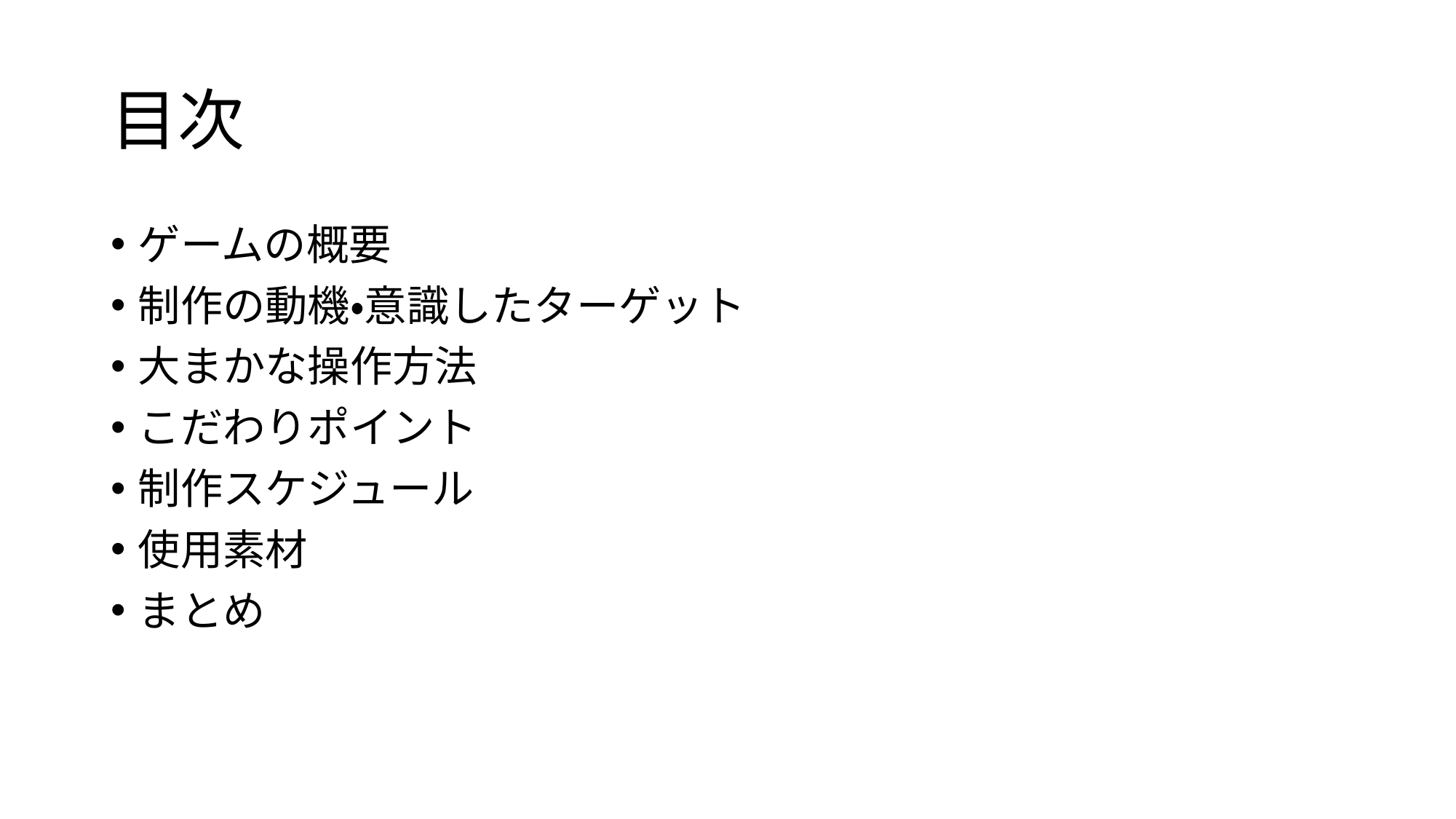

# 目次
ゲームの概要
制作の動機・意識したターゲット
大まかな操作方法
こだわりポイント
制作スケジュール
使用素材
まとめ